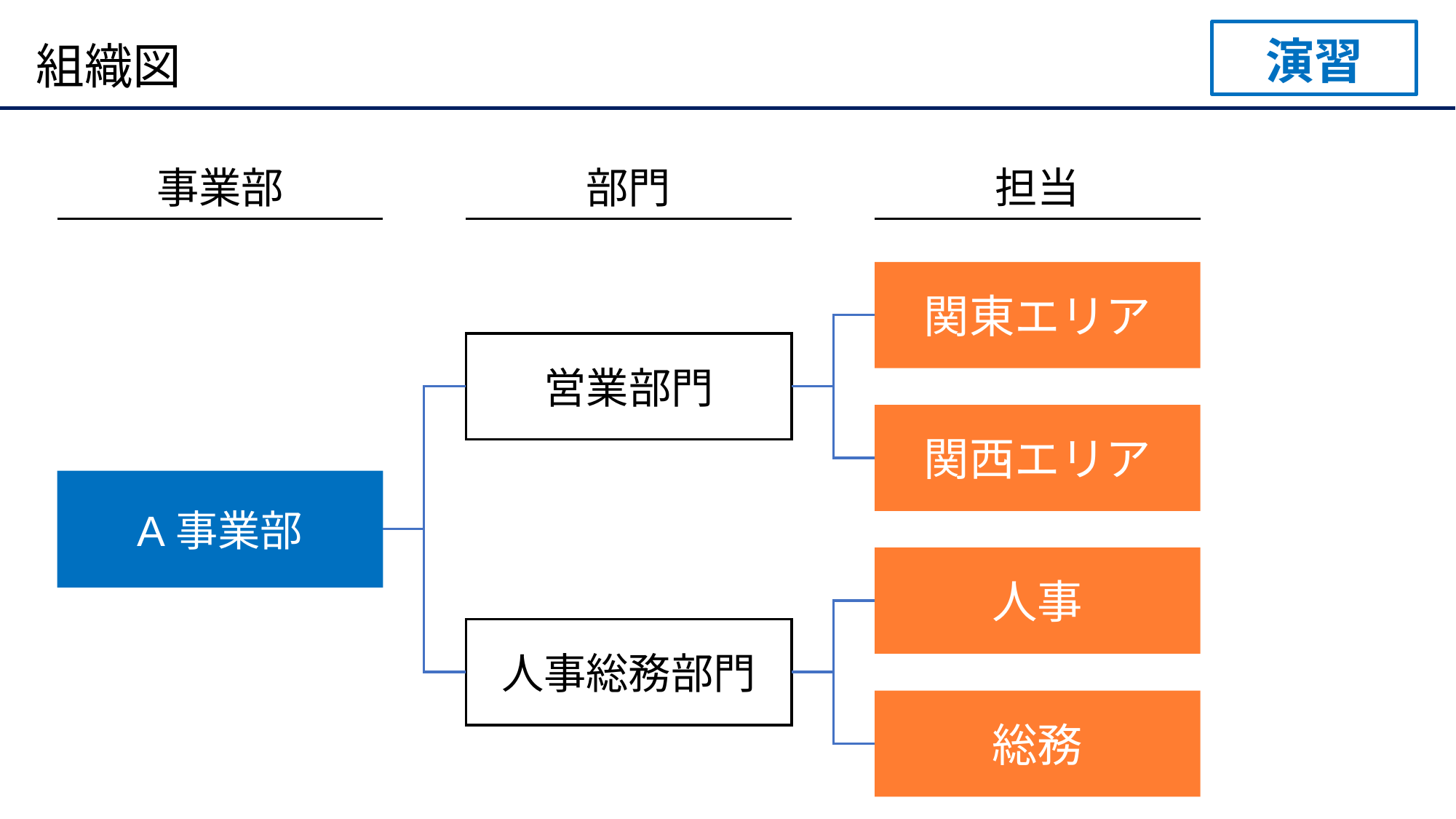

演習
# 組織図
事業部
部門
担当
関東エリア
営業部門
関西エリア
A事業部
人事
人事総務部門
総務